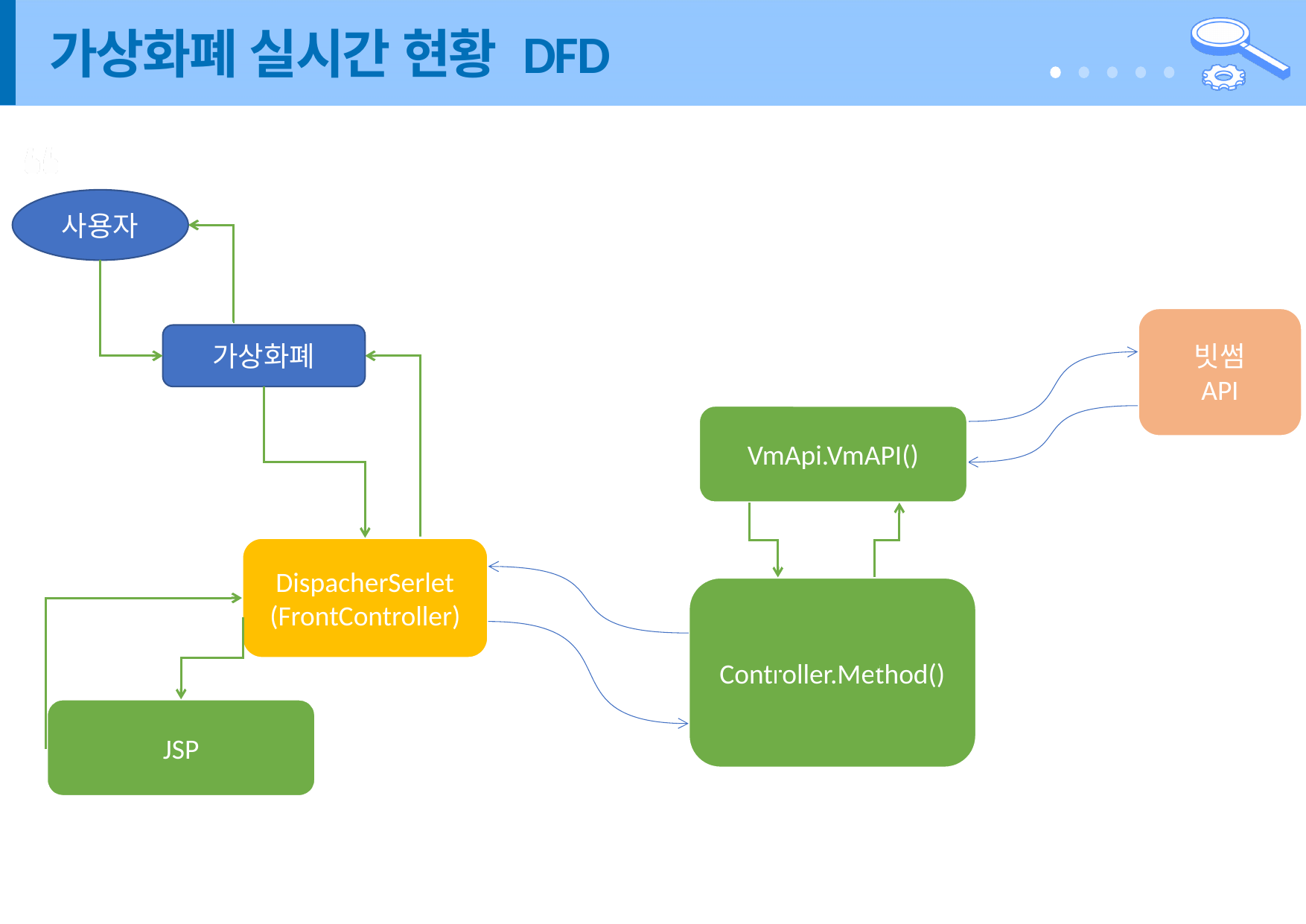

# 가상화폐 실시간 현황 DFD
사용자
빗썸
API
가상화폐
VmApi.VmAPI()
DispacherSerlet
(FrontController)
Controller.Method()
JSP